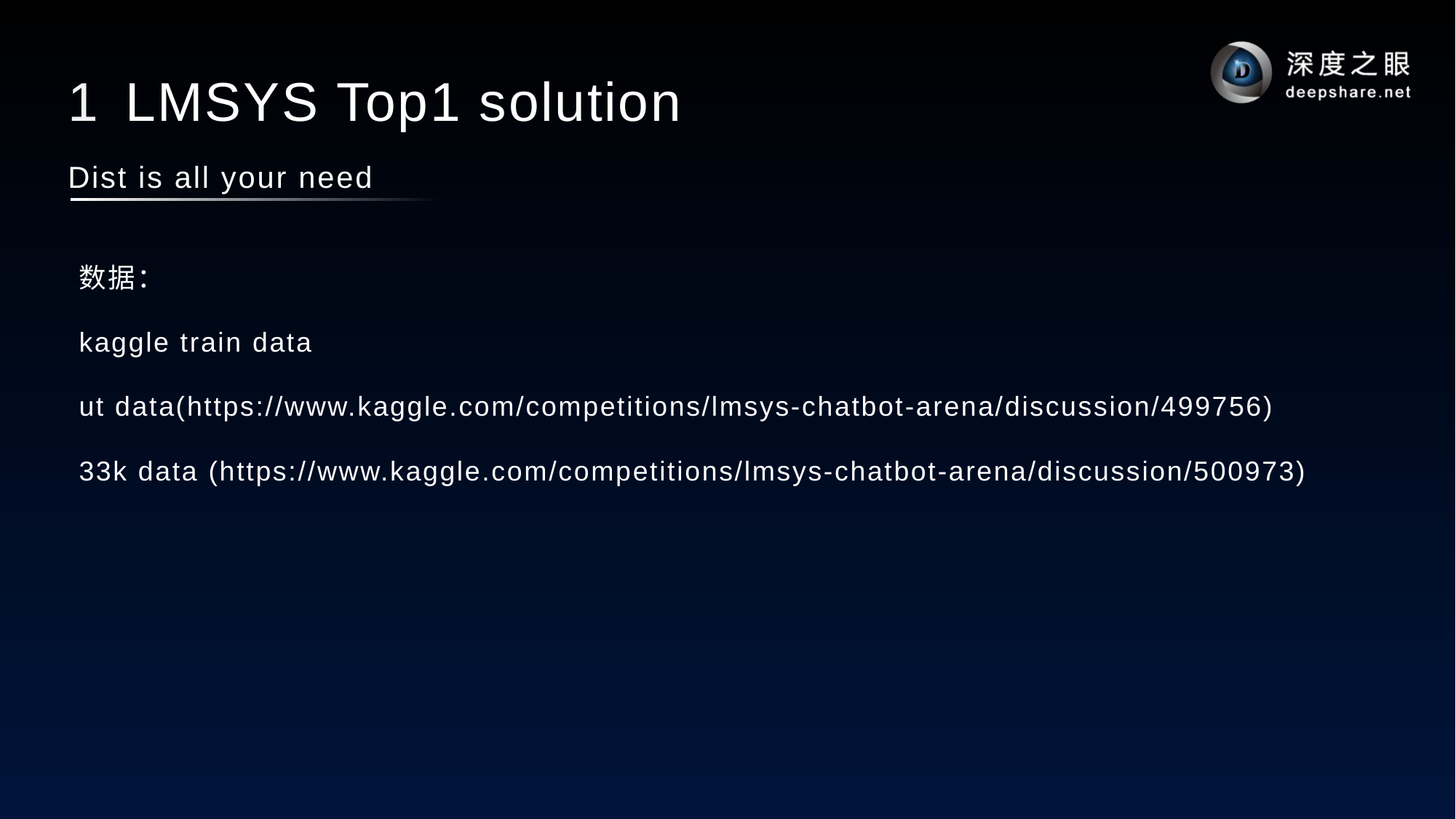

# 1 LMSYS Top1 solution
Dist is all your need
数据：
kaggle train data
ut data(https://www.kaggle.com/competitions/lmsys-chatbot-arena/discussion/499756)
33k data (https://www.kaggle.com/competitions/lmsys-chatbot-arena/discussion/500973)